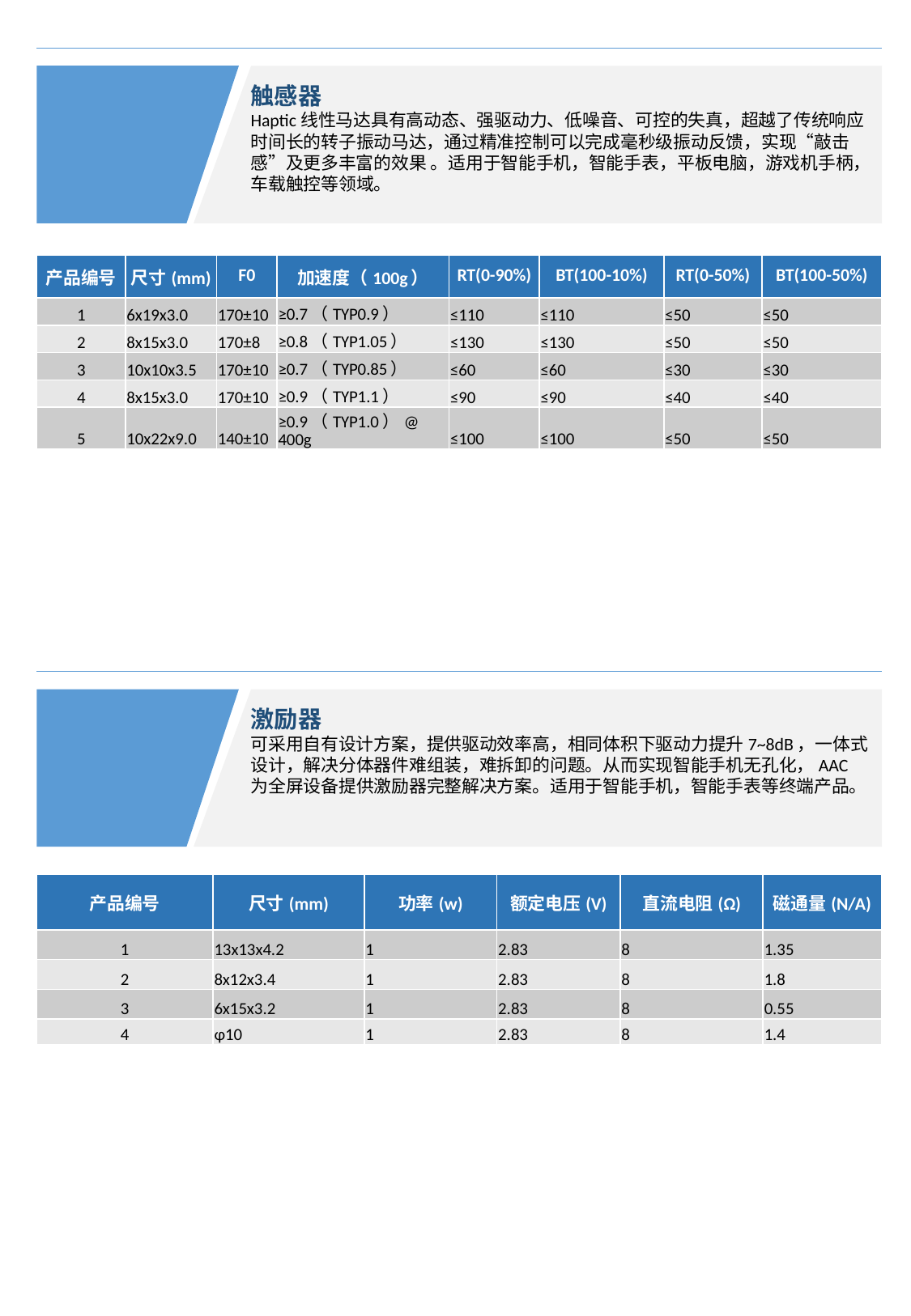

触感器
Haptic线性马达具有高动态、强驱动力、低噪音、可控的失真，超越了传统响应时间长的转子振动马达，通过精准控制可以完成毫秒级振动反馈，实现“敲击感”及更多丰富的效果 。适用于智能手机，智能手表，平板电脑，游戏机手柄，车载触控等领域。
| 产品编号 | 尺寸(mm) | F0 | 加速度（100g） | RT(0-90%) | BT(100-10%) | RT(0-50%) | BT(100-50%) |
| --- | --- | --- | --- | --- | --- | --- | --- |
| 1 | 6x19x3.0 | 170±10 | ≥0.7（TYP0.9） | ≤110 | ≤110 | ≤50 | ≤50 |
| 2 | 8x15x3.0 | 170±8 | ≥0.8（TYP1.05） | ≤130 | ≤130 | ≤50 | ≤50 |
| 3 | 10x10x3.5 | 170±10 | ≥0.7（TYP0.85） | ≤60 | ≤60 | ≤30 | ≤30 |
| 4 | 8x15x3.0 | 170±10 | ≥0.9（TYP1.1） | ≤90 | ≤90 | ≤40 | ≤40 |
| 5 | 10x22x9.0 | 140±10 | ≥0.9（TYP1.0）@ 400g | ≤100 | ≤100 | ≤50 | ≤50 |

激励器
可采用自有设计方案，提供驱动效率高，相同体积下驱动力提升7~8dB，一体式设计，解决分体器件难组装，难拆卸的问题。从而实现智能手机无孔化，AAC为全屏设备提供激励器完整解决方案。适用于智能手机，智能手表等终端产品。
| 产品编号 | 尺寸(mm) | 功率(w) | 额定电压(V) | 直流电阻(Ω) | 磁通量(N/A) |
| --- | --- | --- | --- | --- | --- |
| 1 | 13x13x4.2 | 1 | 2.83 | 8 | 1.35 |
| 2 | 8x12x3.4 | 1 | 2.83 | 8 | 1.8 |
| 3 | 6x15x3.2 | 1 | 2.83 | 8 | 0.55 |
| 4 | φ10 | 1 | 2.83 | 8 | 1.4 |